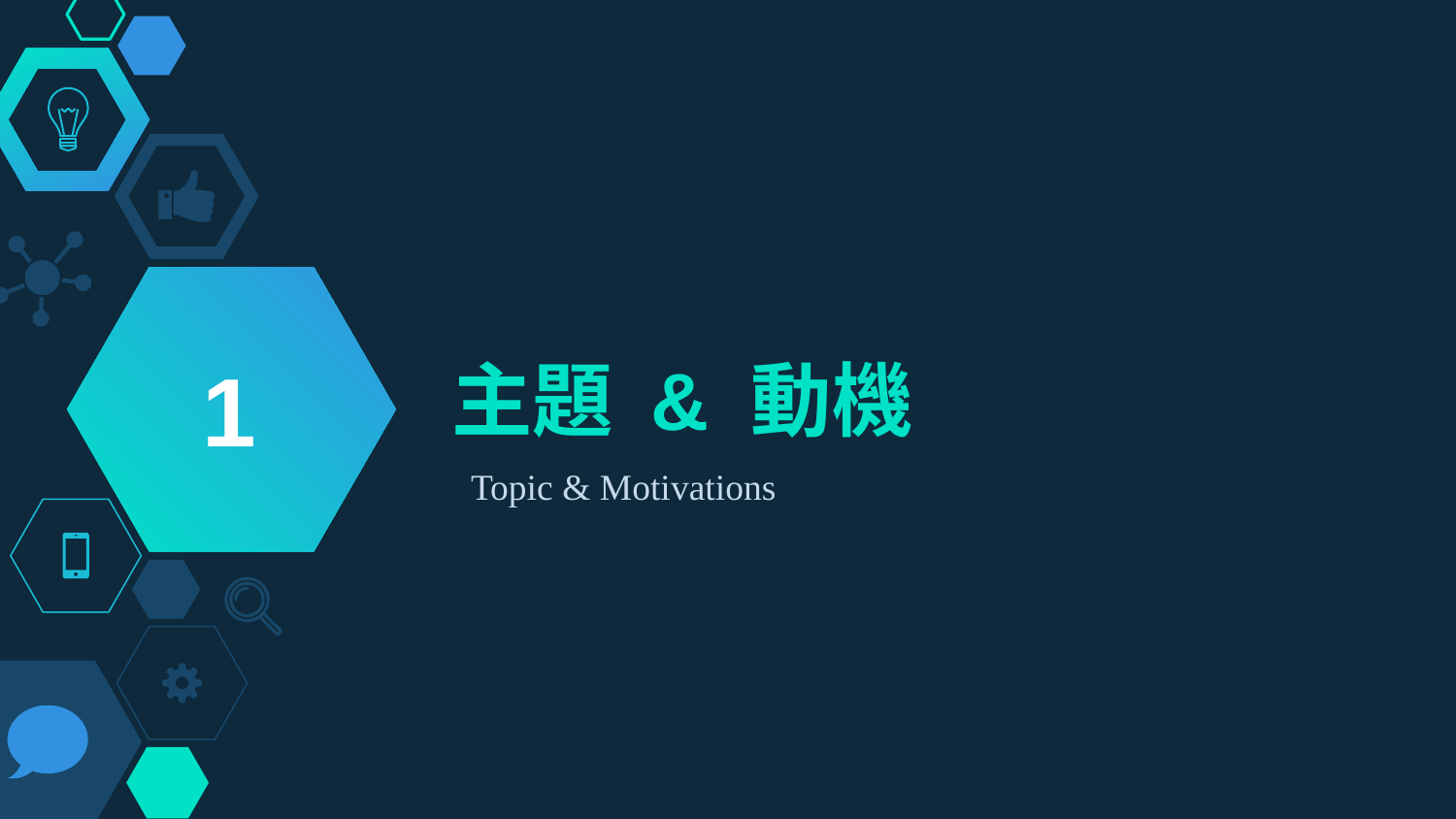

1
# 主題 & 動機
Topic & Motivations